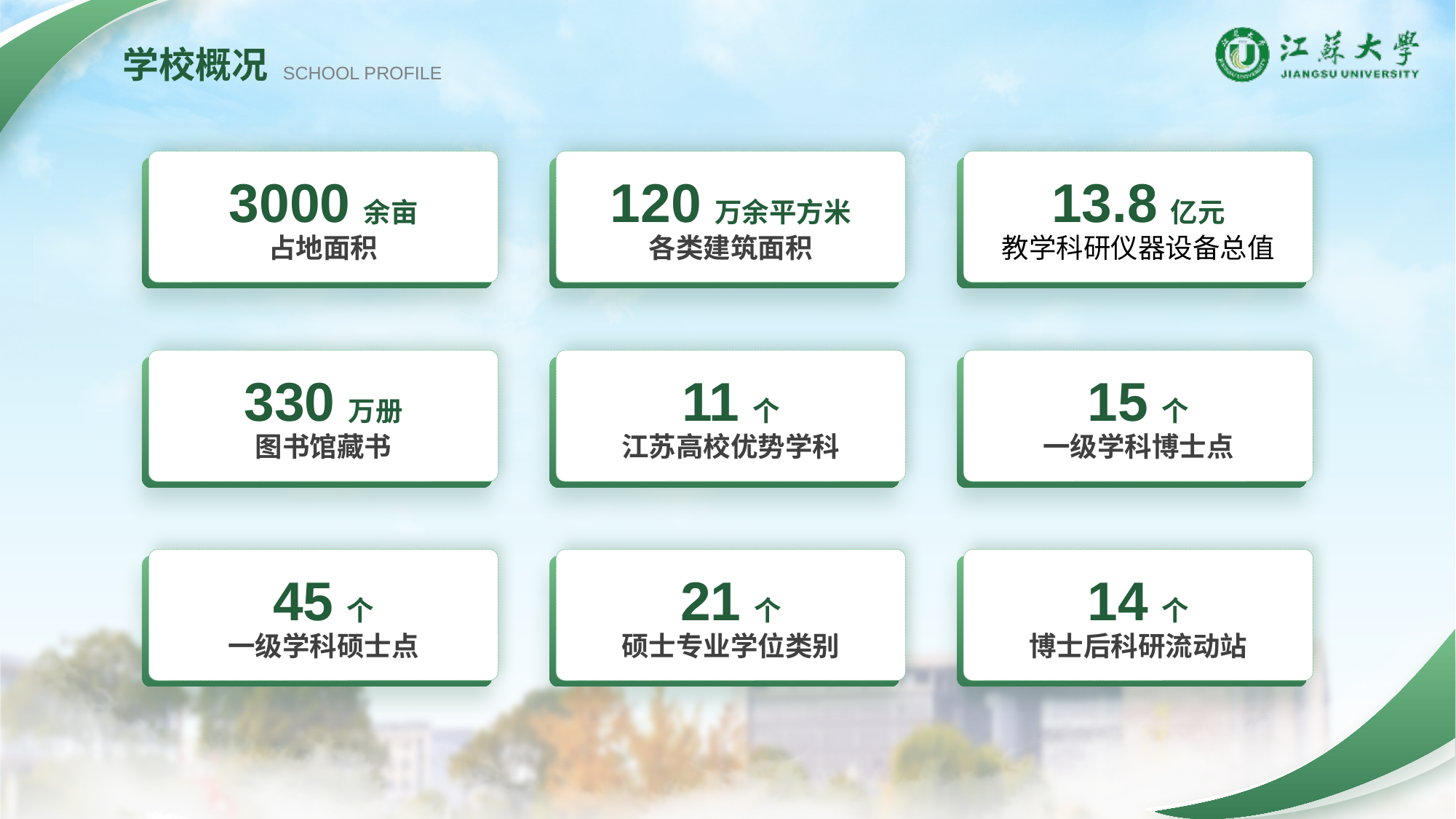

学校概况
SCHOOL PROFILE

3000余亩
占地面积

120万余平方米
各类建筑面积

13.8亿元
教学科研仪器设备总值

330万册
图书馆藏书

11个
江苏高校优势学科

15个
一级学科博士点

45个
一级学科硕士点

21个
硕士专业学位类别

14个
博士后科研流动站